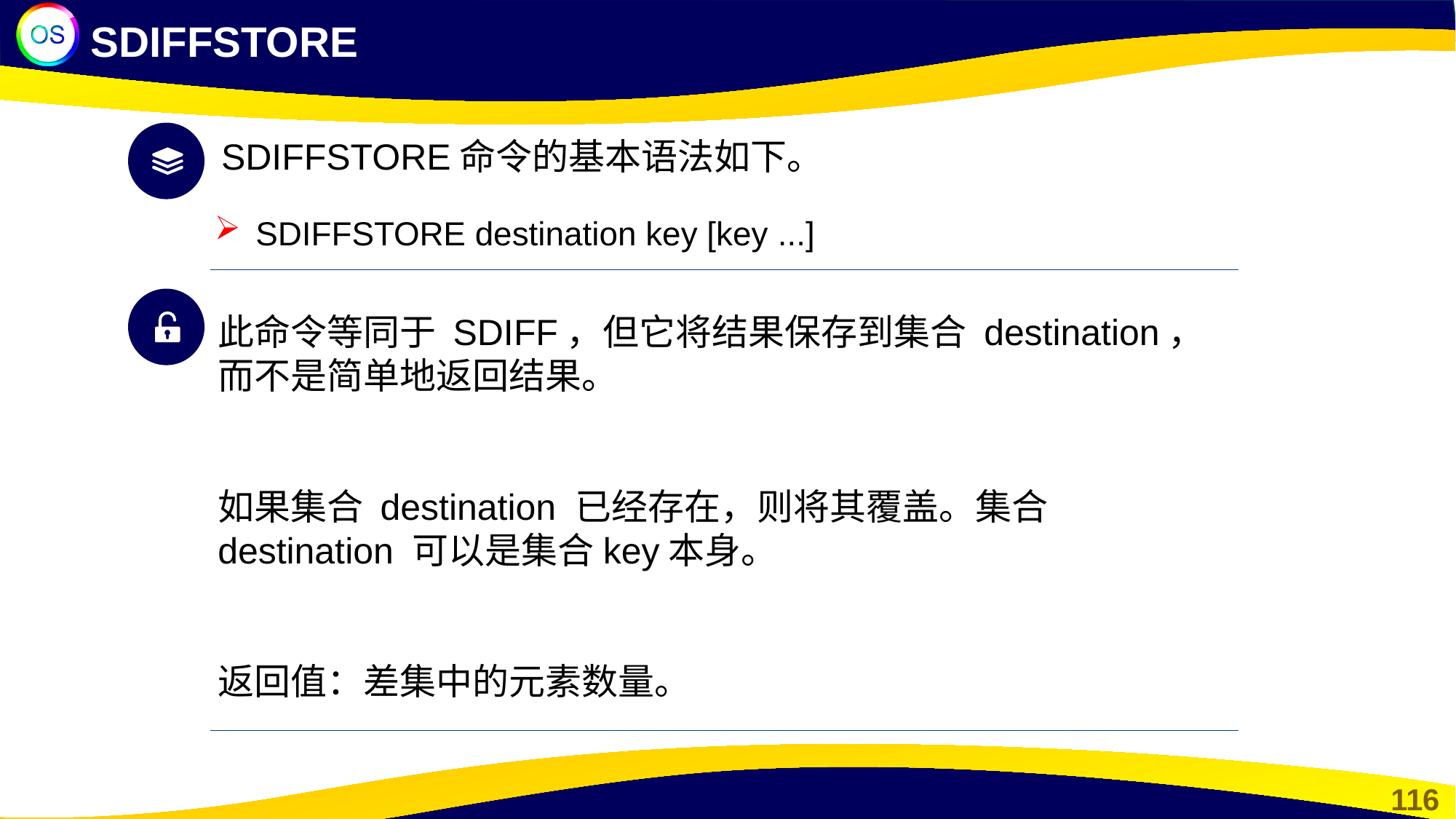

SDIFFSTORE

SDIFFSTORE命令的基本语法如下。

SDIFFSTORE destination key [key ...]

此命令等同于 SDIFF，但它将结果保存到集合 destination，而不是简单地返回结果。

如果集合 destination 已经存在，则将其覆盖。集合 destination 可以是集合key本身。

返回值：差集中的元素数量。